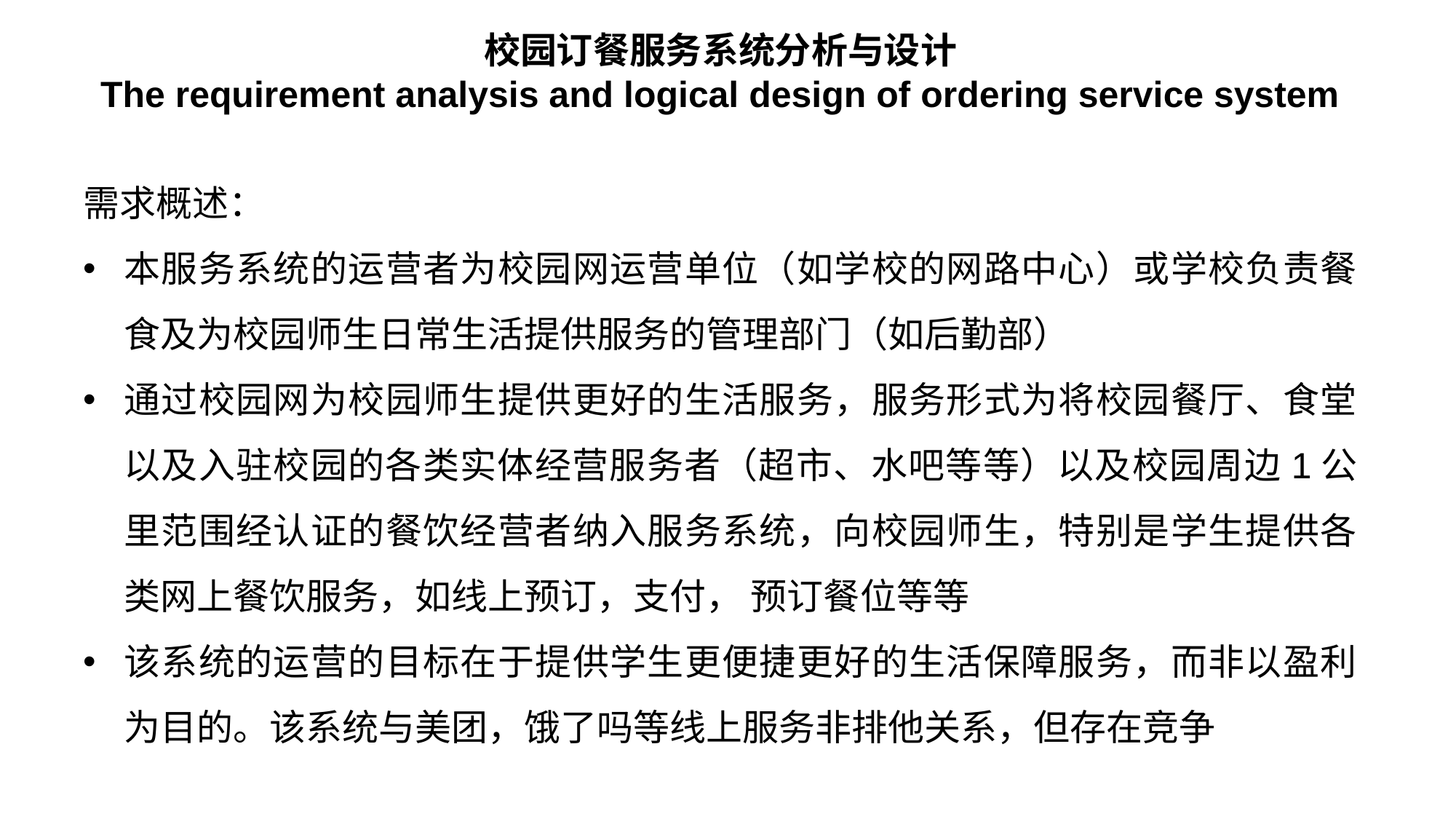

校园订餐服务系统分析与设计
The requirement analysis and logical design of ordering service system

需求概述：
本服务系统的运营者为校园网运营单位（如学校的网路中心）或学校负责餐食及为校园师生日常生活提供服务的管理部门（如后勤部）
通过校园网为校园师生提供更好的生活服务，服务形式为将校园餐厅、食堂以及入驻校园的各类实体经营服务者（超市、水吧等等）以及校园周边1公里范围经认证的餐饮经营者纳入服务系统，向校园师生，特别是学生提供各类网上餐饮服务，如线上预订，支付， 预订餐位等等
该系统的运营的目标在于提供学生更便捷更好的生活保障服务，而非以盈利为目的。该系统与美团，饿了吗等线上服务非排他关系，但存在竞争